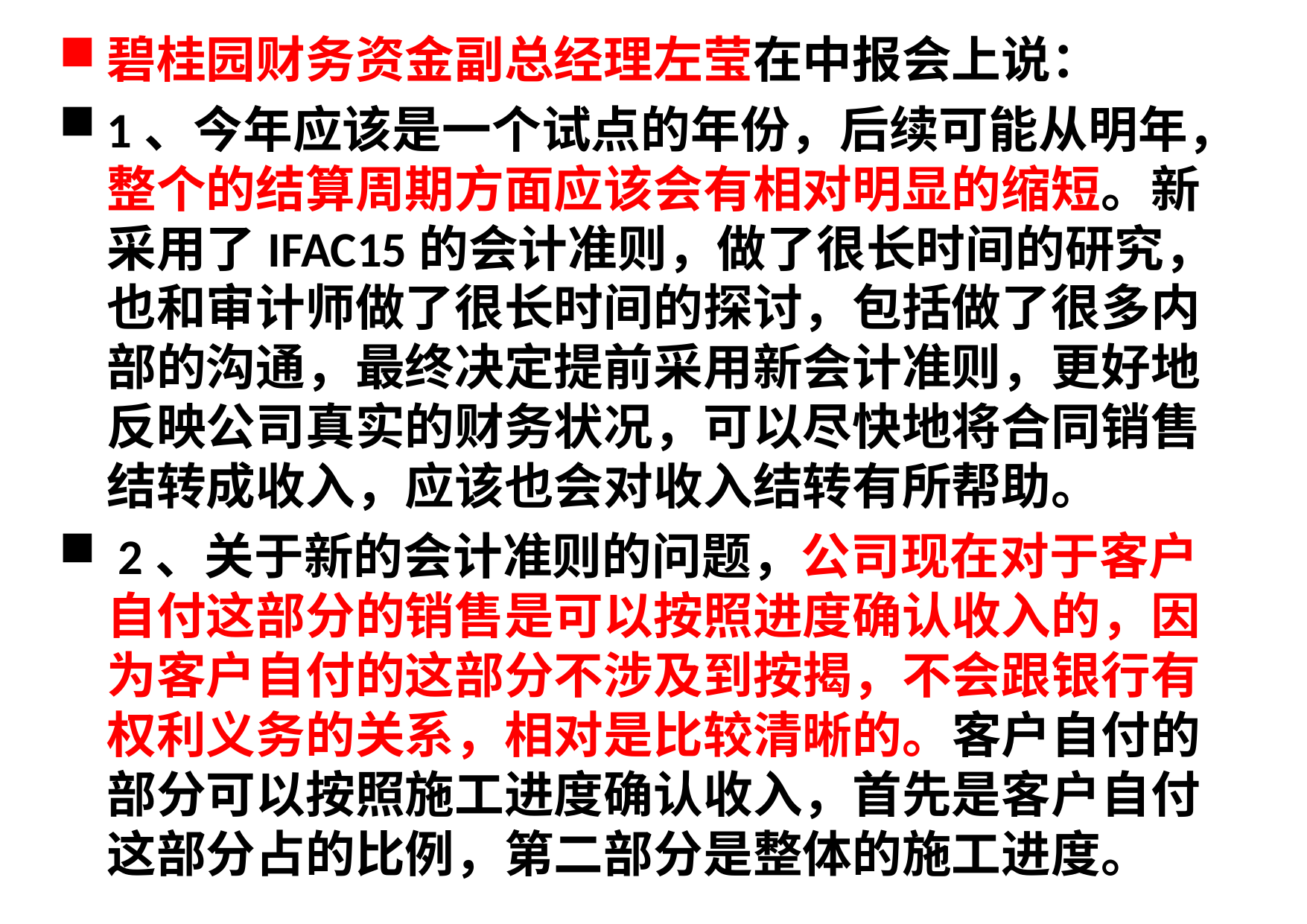

碧桂园财务资金副总经理左莹在中报会上说：
1、今年应该是一个试点的年份，后续可能从明年，整个的结算周期方面应该会有相对明显的缩短。新采用了IFAC15的会计准则，做了很长时间的研究，也和审计师做了很长时间的探讨，包括做了很多内部的沟通，最终决定提前采用新会计准则，更好地反映公司真实的财务状况，可以尽快地将合同销售结转成收入，应该也会对收入结转有所帮助。
 2、关于新的会计准则的问题，公司现在对于客户自付这部分的销售是可以按照进度确认收入的，因为客户自付的这部分不涉及到按揭，不会跟银行有权利义务的关系，相对是比较清晰的。客户自付的部分可以按照施工进度确认收入，首先是客户自付这部分占的比例，第二部分是整体的施工进度。
92